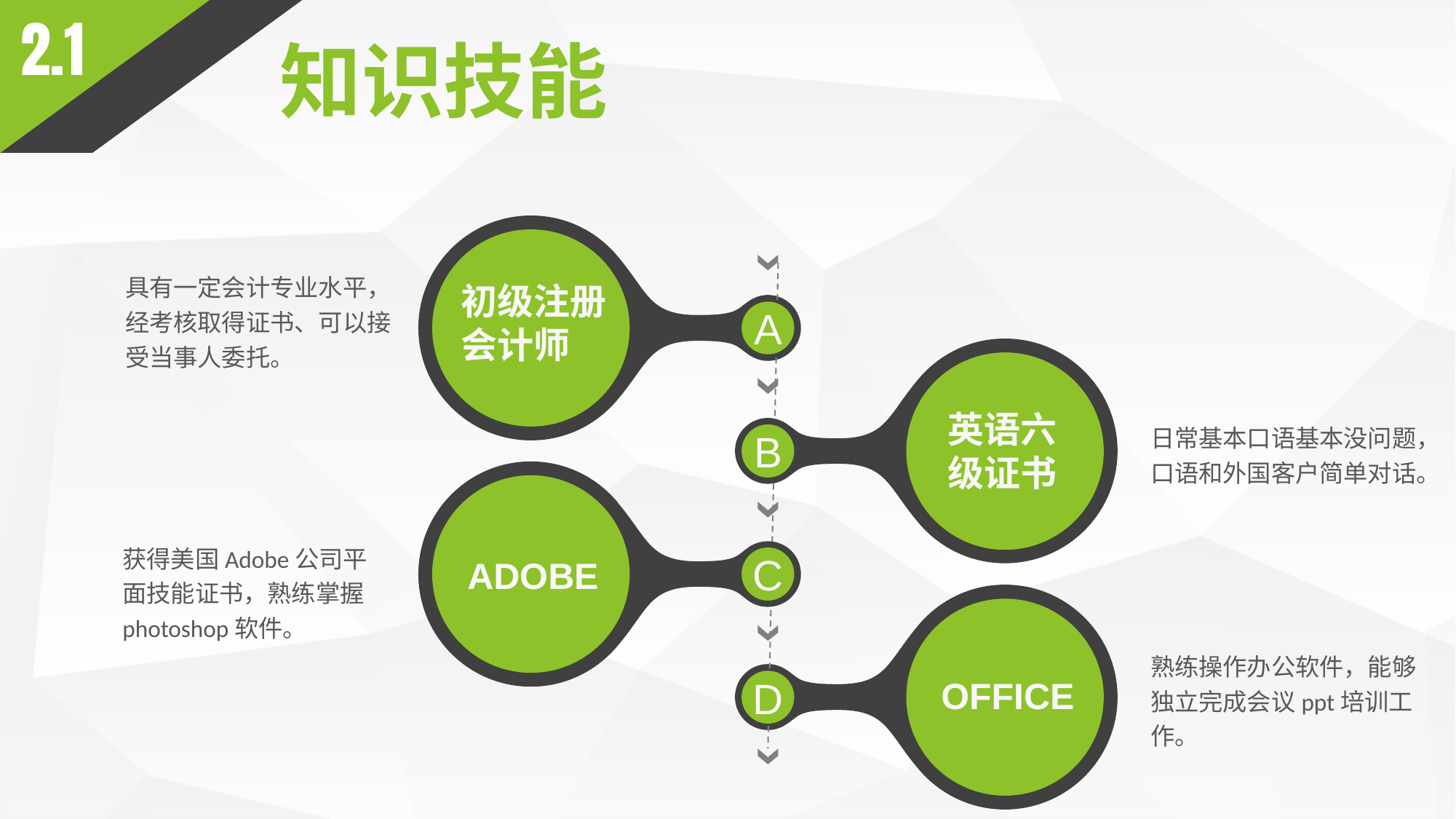

2.1
知识技能

具有一定会计专业水平，经考核取得证书、可以接受当事人委托。
初级注册会计师
A

英语六级证书
日常基本口语基本没问题，口语和外国客户简单对话。
B

获得美国Adobe公司平面技能证书，熟练掌握photoshop软件。
C
ADOBE

熟练操作办公软件，能够独立完成会议ppt培训工作。
D
OFFICE